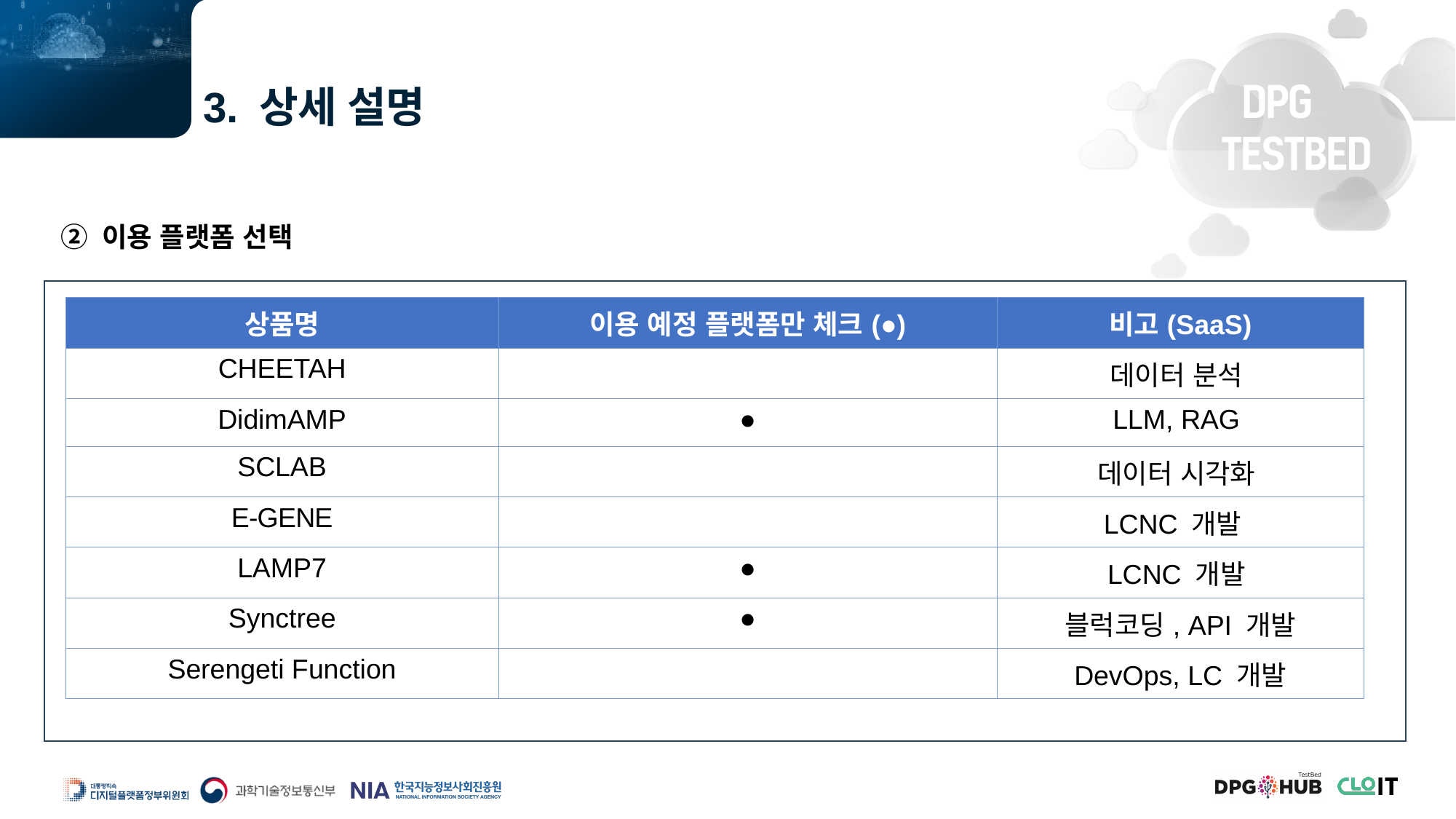

3. 상세 설명
② 이용 플랫폼 선택

| 상품명 | 이용 예정 플랫폼만 체크(●) | 비고(SaaS) |
| --- | --- | --- |
| CHEETAH |  | 데이터 분석 |
| DidimAMP | ● | LLM, RAG |
| SCLAB |  | 데이터 시각화 |
| E-GENE |  | LCNC 개발 |
| LAMP7 | ● | LCNC 개발 |
| Synctree | ● | 블럭코딩, API 개발 |
| Serengeti Function |  | DevOps, LC 개발 |